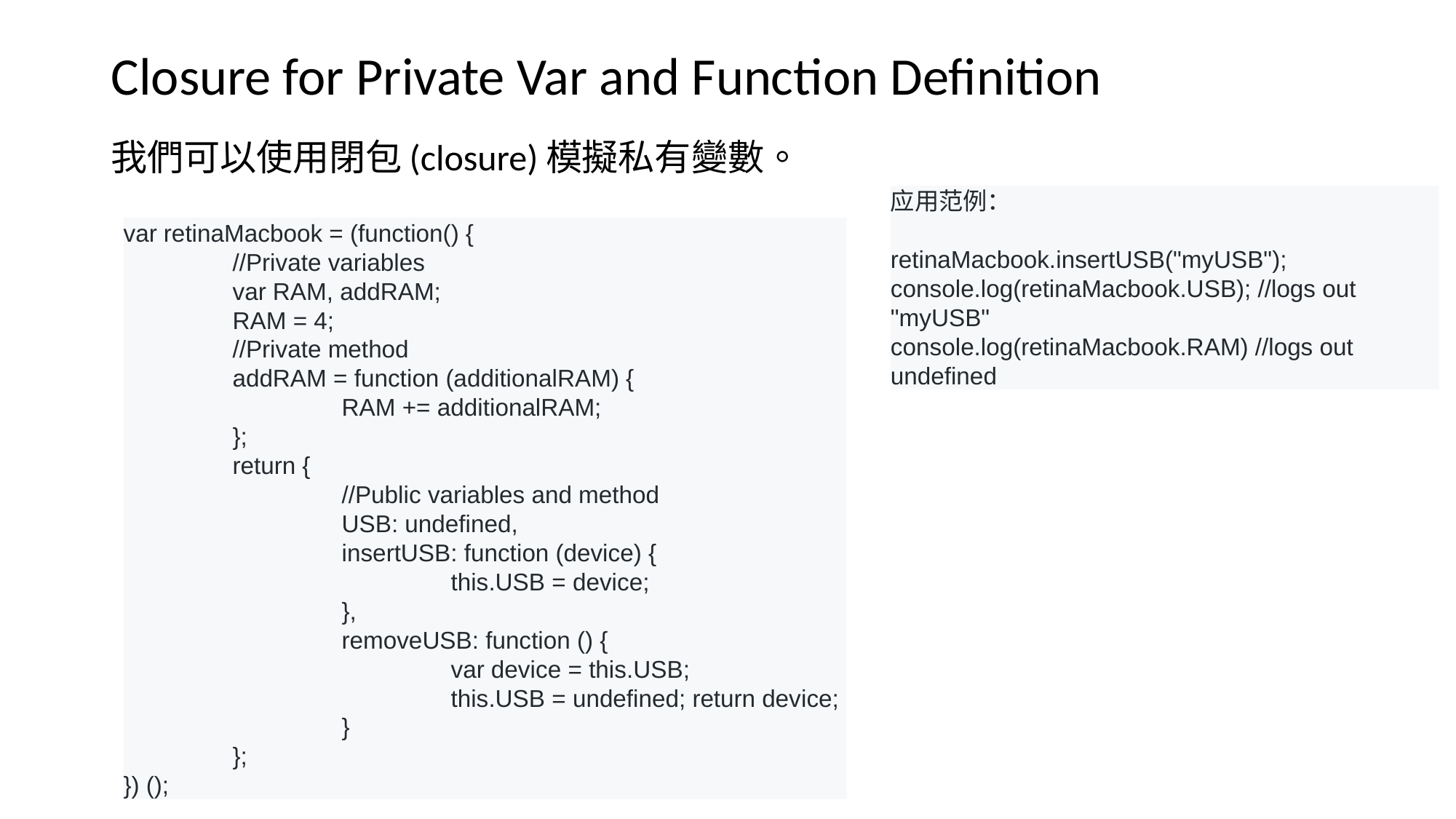

# Closure for Private Var and Function Definition
我們可以使用閉包(closure)模擬私有變數。
应用范例：

retinaMacbook.insertUSB("myUSB"); console.log(retinaMacbook.USB); //logs out "myUSB"
console.log(retinaMacbook.RAM) //logs out undefined
var retinaMacbook = (function() {
	//Private variables
	var RAM, addRAM;
	RAM = 4;
	//Private method
	addRAM = function (additionalRAM) {
		RAM += additionalRAM;
	};
	return {
		//Public variables and method
		USB: undefined,
		insertUSB: function (device) {
			this.USB = device;
		},
		removeUSB: function () {
			var device = this.USB;
			this.USB = undefined; return device;
		}
	};
}) ();